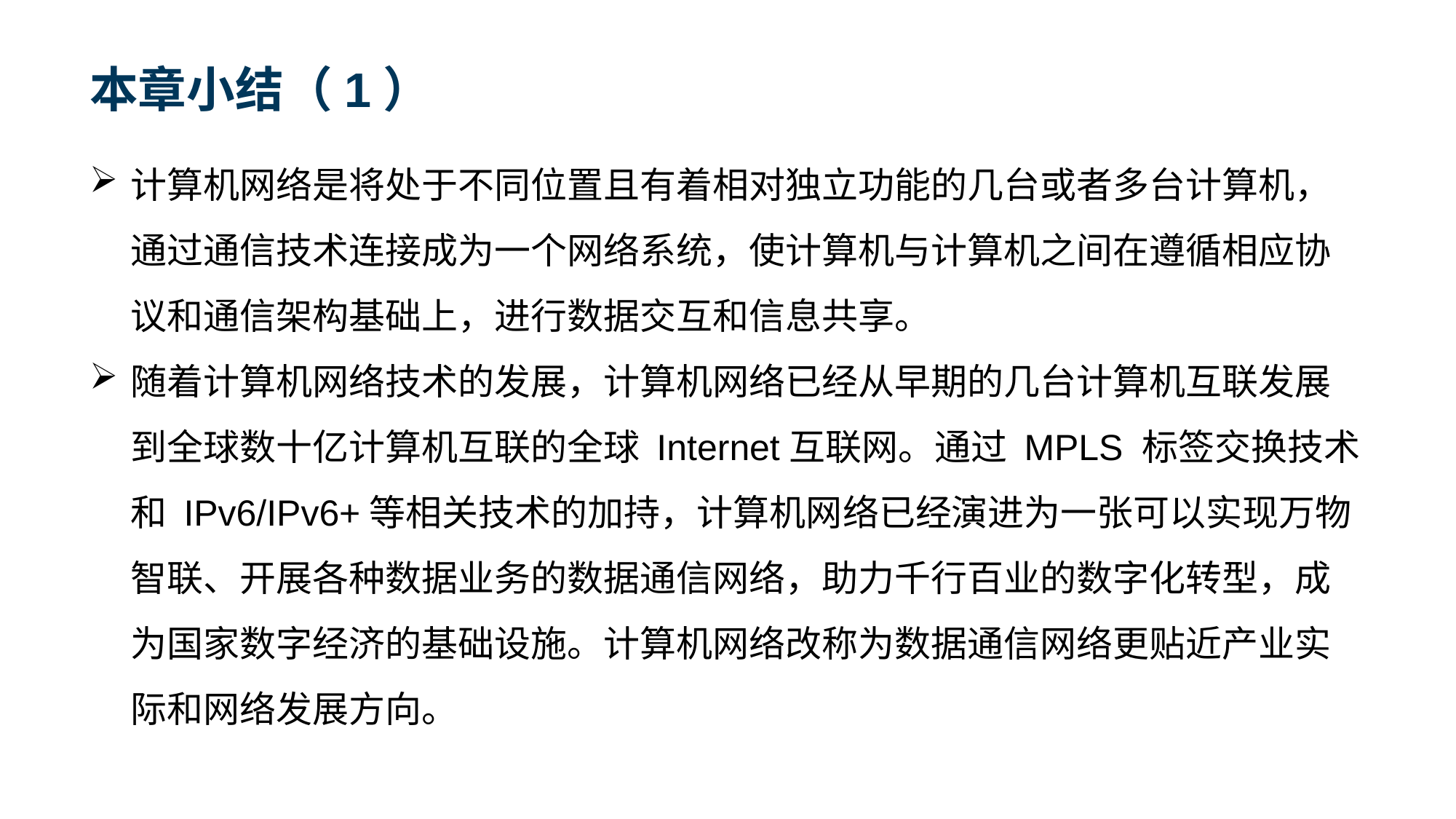

# 本章小结（1）
计算机网络是将处于不同位置且有着相对独立功能的几台或者多台计算机，通过通信技术连接成为一个网络系统，使计算机与计算机之间在遵循相应协议和通信架构基础上，进行数据交互和信息共享。
随着计算机网络技术的发展，计算机网络已经从早期的几台计算机互联发展到全球数十亿计算机互联的全球 Internet互联网。通过 MPLS 标签交换技术和 IPv6/IPv6+等相关技术的加持，计算机网络已经演进为一张可以实现万物智联、开展各种数据业务的数据通信网络，助力千行百业的数字化转型，成为国家数字经济的基础设施。计算机网络改称为数据通信网络更贴近产业实际和网络发展方向。